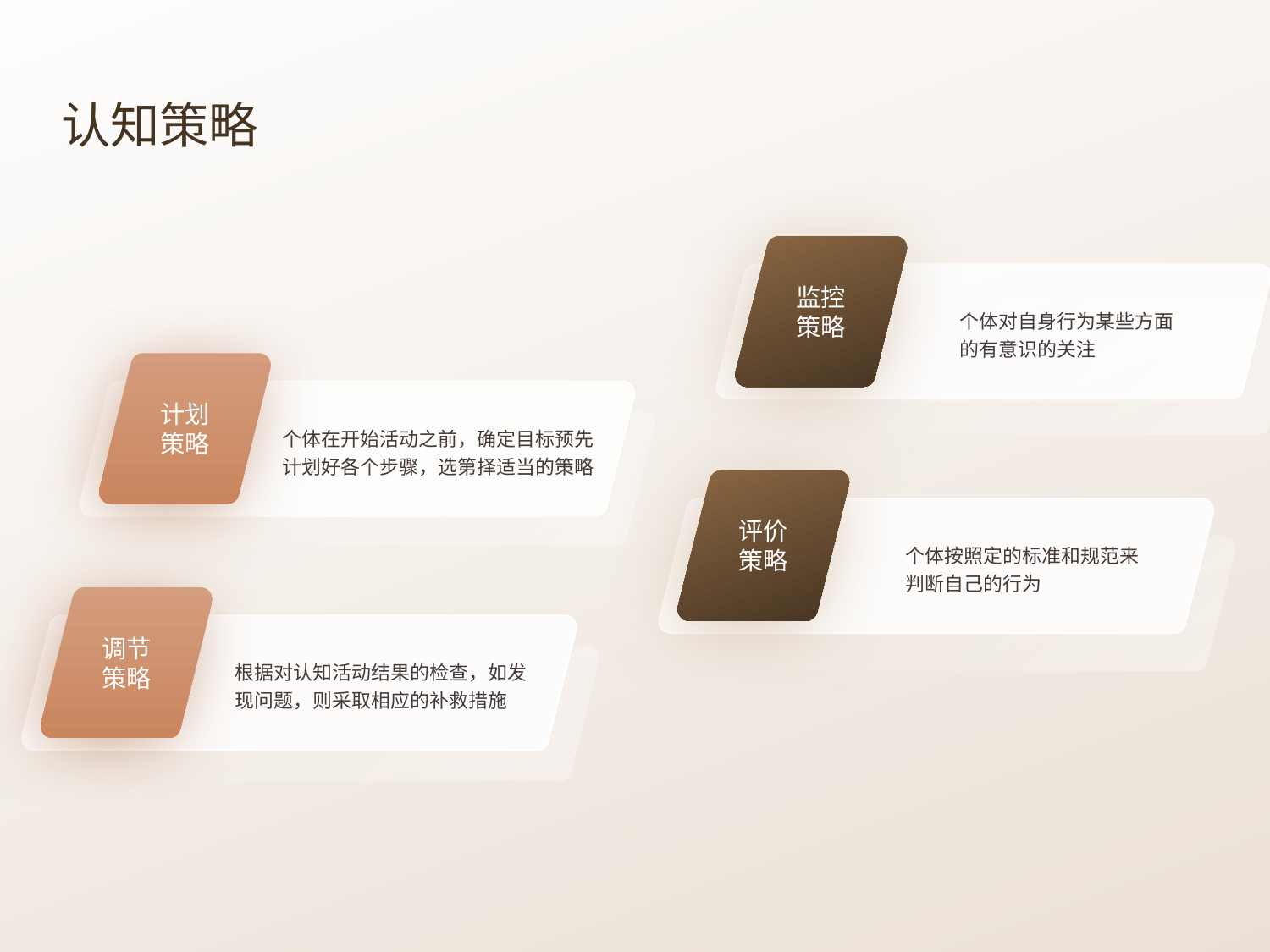

认知策略

监控
策略
个体对自身行为某些方面的有意识的关注

计划
策略

个体在开始活动之前，确定目标预先计划好各个步骤，选第择适当的策略

评价
策略
个体按照定的标准和规范来判断自己的行为

调节
策略

根据对认知活动结果的检查，如发现问题，则采取相应的补救措施